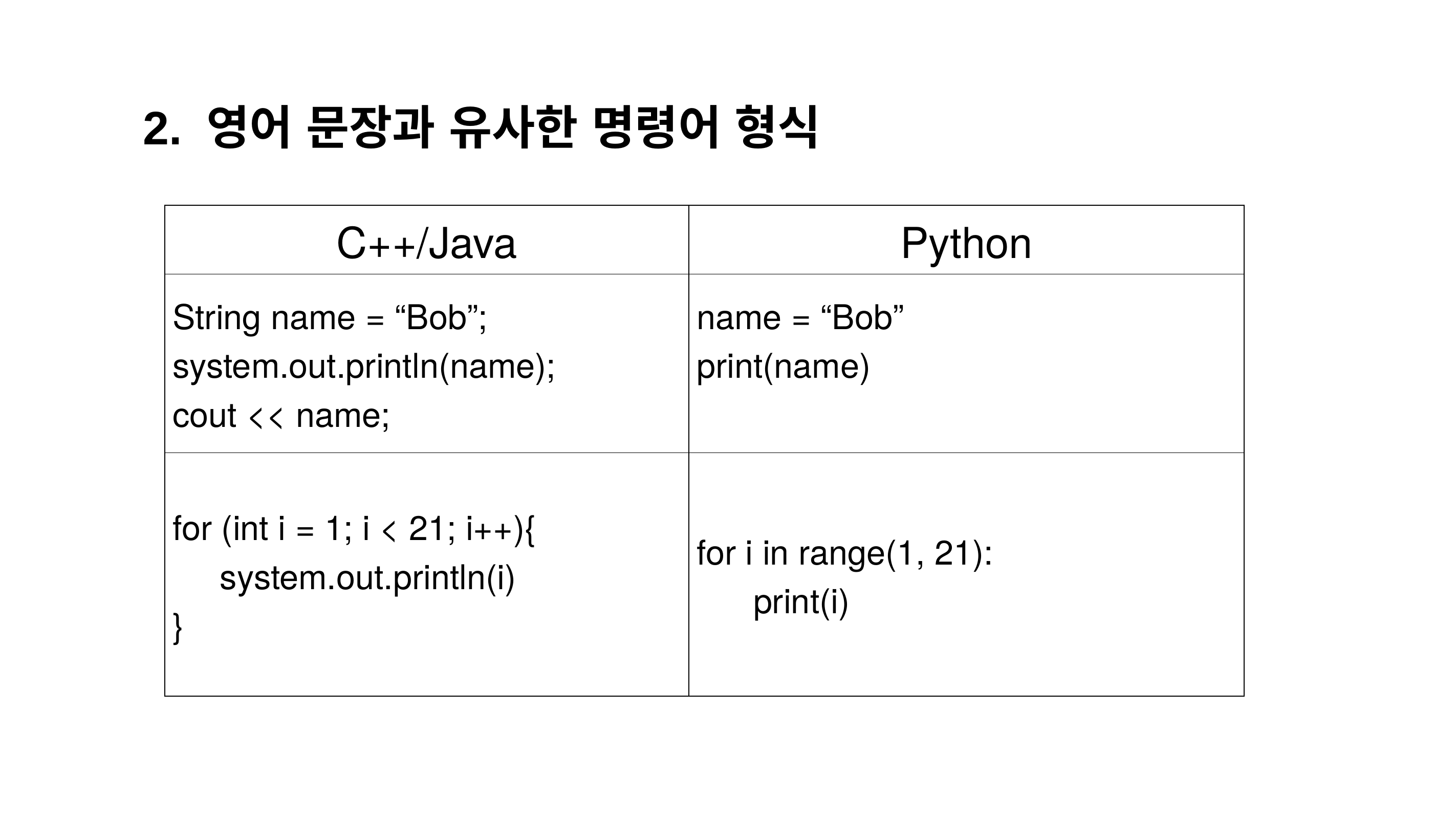

# 2. 영어 문장과 유사한 명령어 형식
| C++/Java | Python |
| --- | --- |
| String name = “Bob”; system.out.println(name); cout << name; | name = “Bob” print(name) |
| for (int i = 1; i < 21; i++){ system.out.println(i) } | for i in range(1, 21): print(i) |